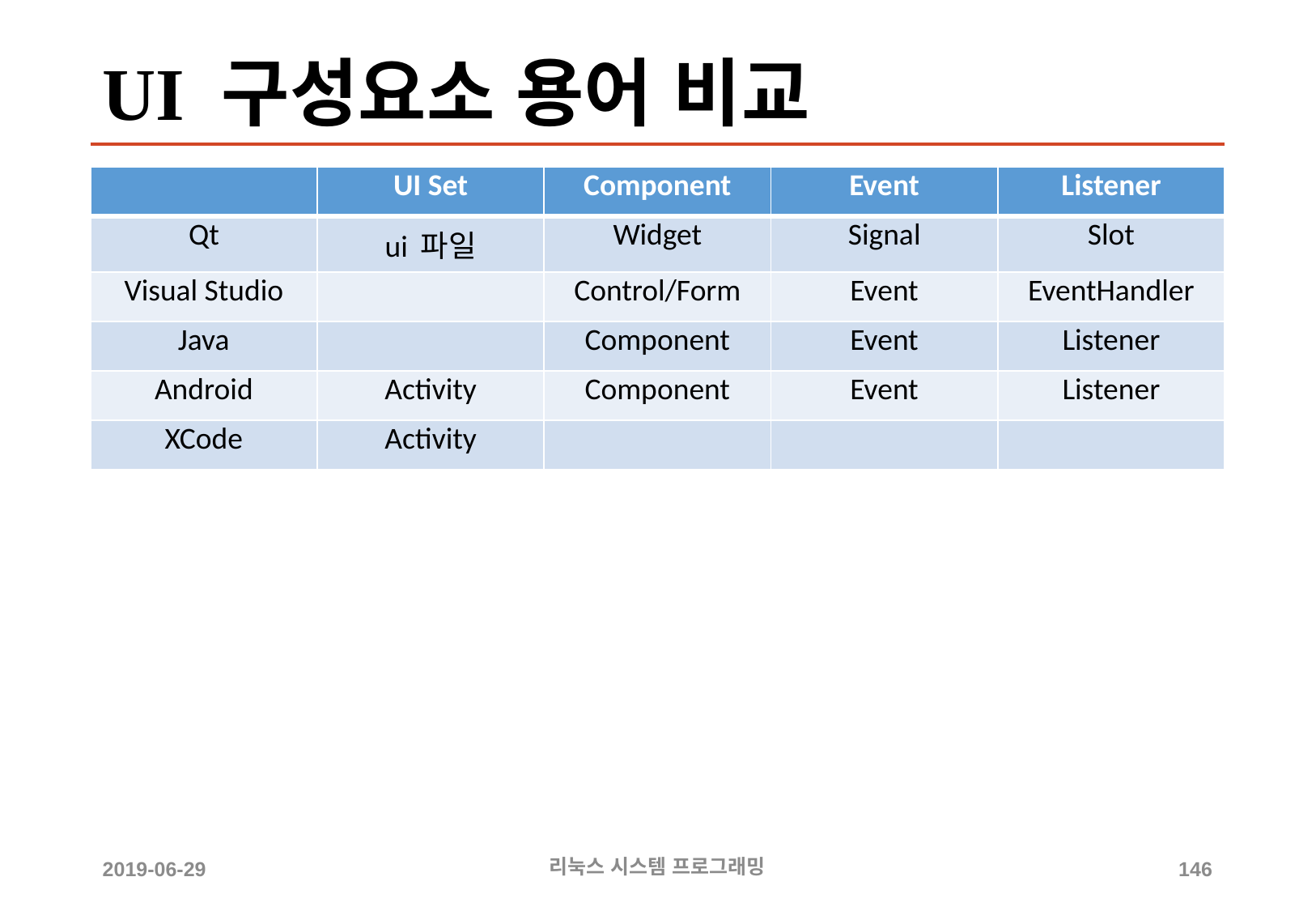

# UI 구성요소 용어 비교
|  | UI Set | Component | Event | Listener |
| --- | --- | --- | --- | --- |
| Qt | ui 파일 | Widget | Signal | Slot |
| Visual Studio |  | Control/Form | Event | EventHandler |
| Java |  | Component | Event | Listener |
| Android | Activity | Component | Event | Listener |
| XCode | Activity |  |  |  |
2019-06-29
리눅스 시스템 프로그래밍
146